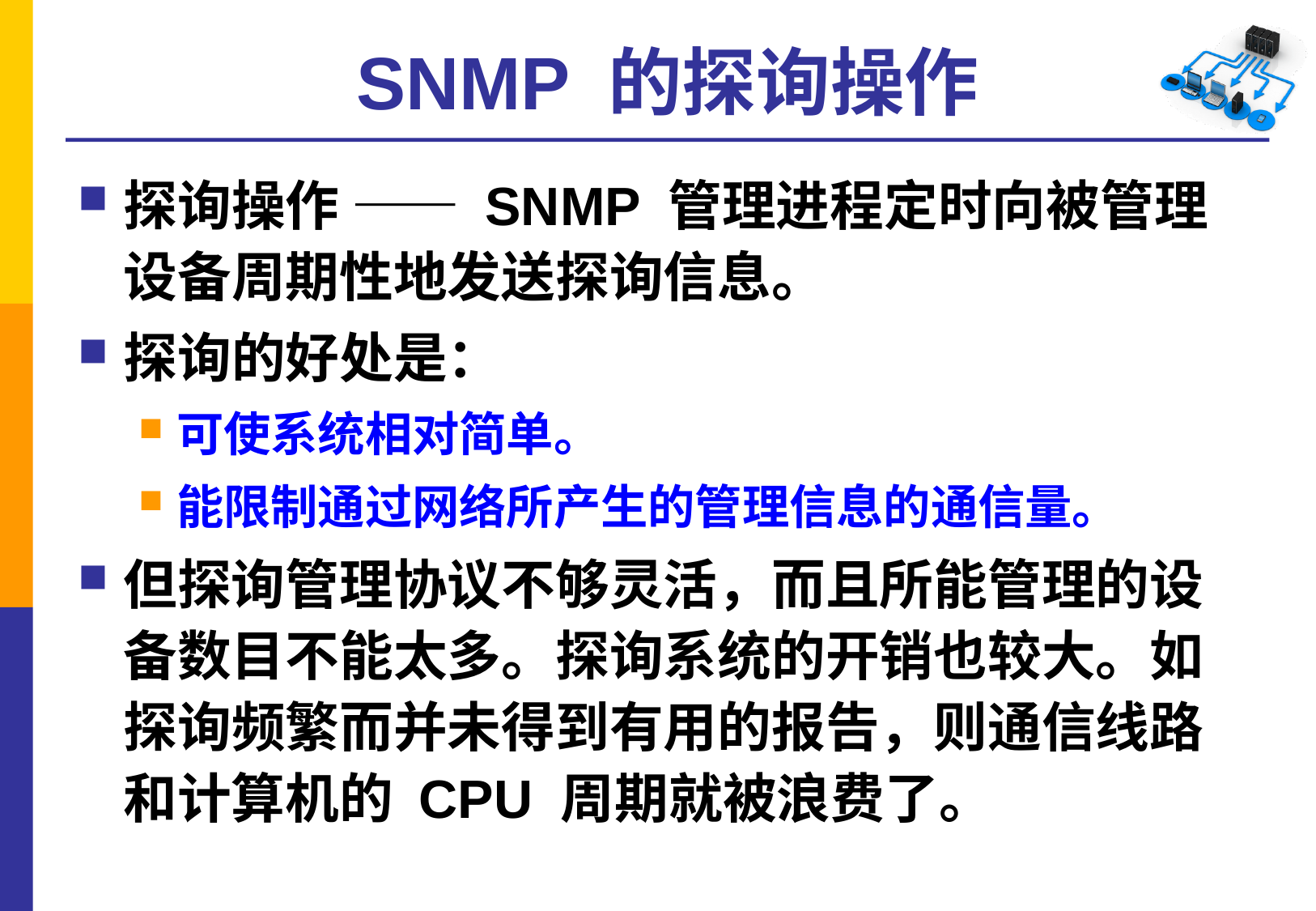

# SNMP 的探询操作
探询操作 —— SNMP 管理进程定时向被管理设备周期性地发送探询信息。
探询的好处是：
可使系统相对简单。
能限制通过网络所产生的管理信息的通信量。
但探询管理协议不够灵活，而且所能管理的设备数目不能太多。探询系统的开销也较大。如探询频繁而并未得到有用的报告，则通信线路和计算机的 CPU 周期就被浪费了。